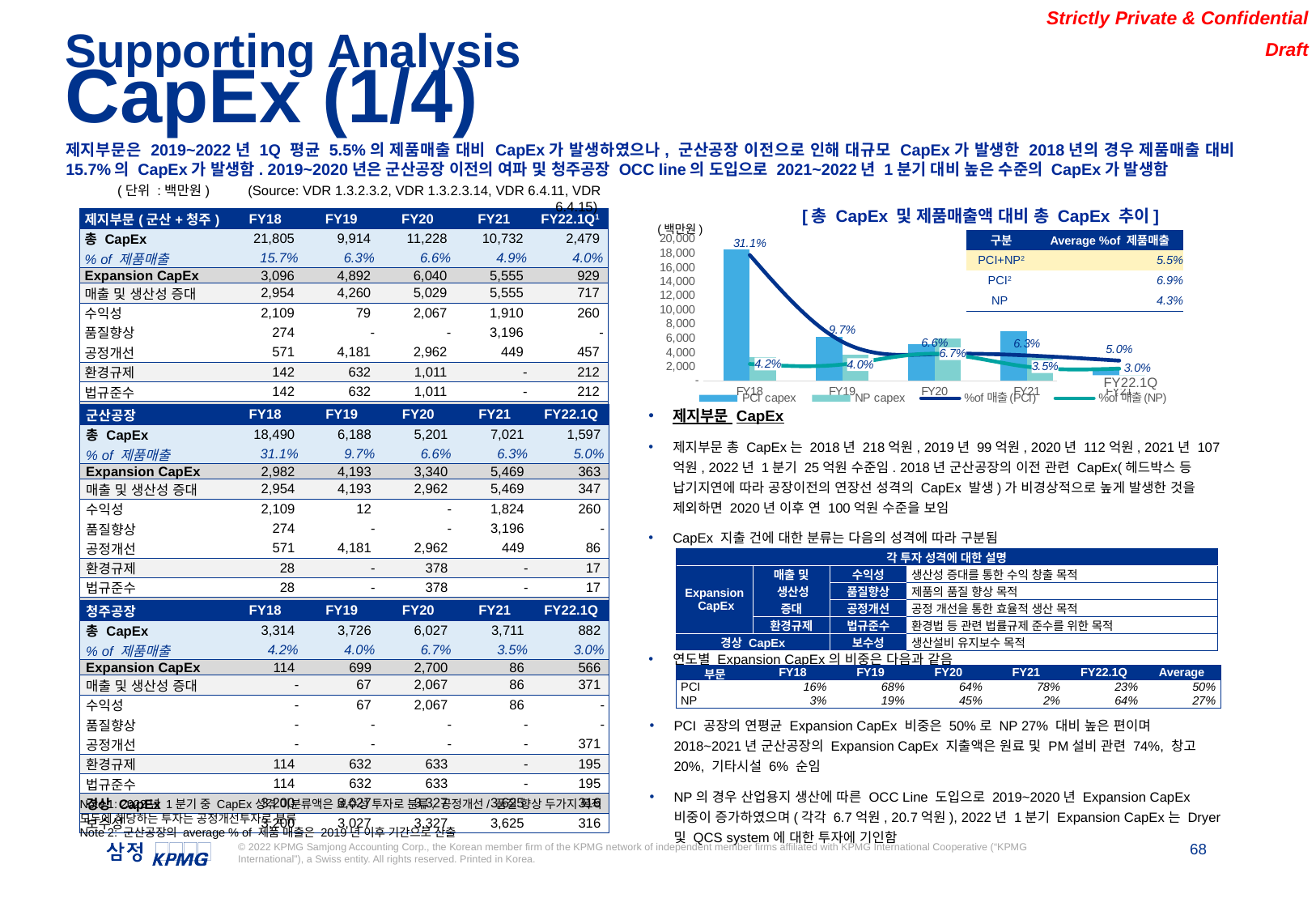

Supporting Analysis
CapEx (1/4)
제지부문은 2019~2022년 1Q 평균 5.5%의 제품매출 대비 CapEx가 발생하였으나, 군산공장 이전으로 인해 대규모 CapEx가 발생한 2018년의 경우 제품매출 대비 15.7%의 CapEx가 발생함. 2019~2020년은 군산공장 이전의 여파 및 청주공장 OCC line의 도입으로 2021~2022년 1분기 대비 높은 수준의 CapEx가 발생함
(단위 :백만원)          (Source: VDR 1.3.2.3.2, VDR 1.3.2.3.14, VDR 6.4.11, VDR 6.4.15)
[총 CapEx 및 제품매출액 대비 총 CapEx 추이]
| 제지부문(군산+청주) | FY18 | FY19 | FY20 | FY21 | FY22.1Q1 |
| --- | --- | --- | --- | --- | --- |
| 총 CapEx | 21,805 | 9,914 | 11,228 | 10,732 | 2,479 |
| % of 제품매출 | 15.7% | 6.3% | 6.6% | 4.9% | 4.0% |
| Expansion CapEx | 3,096 | 4,892 | 6,040 | 5,555 | 929 |
| 매출 및 생산성 증대 | 2,954 | 4,260 | 5,029 | 5,555 | 717 |
| 수익성 | 2,109 | 79 | 2,067 | 1,910 | 260 |
| 품질향상 | 274 | - | - | 3,196 | - |
| 공정개선 | 571 | 4,181 | 2,962 | 449 | 457 |
| 환경규제 | 142 | 632 | 1,011 | - | 212 |
| 법규준수 | 142 | 632 | 1,011 | - | 212 |
| 경상 CapEx | 18,708 | 5,021 | 5,188 | 5,178 | 1,550 |
| 보수성 | 18,708 | 5,021 | 5,188 | 5,178 | 1,550 |
(백만원)

### Chart

| Category | PCI capex | NP capex | %of매출(PCI)  | %of매출(NP)  |
|---|---|---|---|---|
| FY18 | 18490.331166 | 3314.497936 | 0.3106515432390275 | 0.04153334435612229 |
| FY19 | 6187.784916 | 3725.955678 | 0.0966538168339381 | 0.04026643494795031 |
| FY20 | 5201.17704 | 6027.099174 | 0.065927582552535 | 0.06686050518523341 |
| FY21 | 7021.343209 | 3711.108061 | 0.06275328310910115 | 0.034894272493822466 |
| FY21 | 1597.1 | 881.84831 | 0.04982039917976229 | 0.03019905194647777 |
| 구분 | Average %of 제품매출 |
| --- | --- |
| PCI+NP2 | 5.5% |
| PCI2 | 6.9% |
| NP | 4.3% |
FY22.1Q
제지부문 CapEx
제지부문 총 CapEx는 2018년 218억원, 2019년 99억원, 2020년 112억원, 2021년 107억원, 2022년 1분기 25억원 수준임. 2018년 군산공장의 이전 관련 CapEx(헤드박스 등 납기지연에 따라 공장이전의 연장선 성격의 CapEx 발생)가 비경상적으로 높게 발생한 것을 제외하면 2020년 이후 연 100억원 수준을 보임
CapEx 지출 건에 대한 분류는 다음의 성격에 따라 구분됨

연도별 Expansion CapEx의 비중은 다음과 같음

| 군산공장 | FY18 | FY19 | FY20 | FY21 | FY22.1Q |
| --- | --- | --- | --- | --- | --- |
| 총 CapEx | 18,490 | 6,188 | 5,201 | 7,021 | 1,597 |
| % of 제품매출 | 31.1% | 9.7% | 6.6% | 6.3% | 5.0% |
| Expansion CapEx | 2,982 | 4,193 | 3,340 | 5,469 | 363 |
| 매출 및 생산성 증대 | 2,954 | 4,193 | 2,962 | 5,469 | 347 |
| 수익성 | 2,109 | 12 | - | 1,824 | 260 |
| 품질향상 | 274 | - | - | 3,196 | - |
| 공정개선 | 571 | 4,181 | 2,962 | 449 | 86 |
| 환경규제 | 28 | - | 378 | - | 17 |
| 법규준수 | 28 | - | 378 | - | 17 |
| 경상 CapEx | 15,508 | 1,994 | 1,861 | 1,552 | 1,234 |
| 보수성 | 15,508 | 1,994 | 1,861 | 1,552 | 1,234 |
| 각 투자 성격에 대한 설명 |  |  |  |
| --- | --- | --- | --- |
| Expansion CapEx | 매출 및 생산성 증대 | 수익성 | 생산성 증대를 통한 수익 창출 목적 |
|  |  | 품질향상 | 제품의 품질 향상 목적 |
|  |  | 공정개선 | 공정 개선을 통한 효율적 생산 목적 |
|  | 환경규제 | 법규준수 | 환경법 등 관련 법률규제 준수를 위한 목적 |
| 경상 CapEx |  | 보수성 | 생산설비 유지보수 목적 |
| 청주공장 | FY18 | FY19 | FY20 | FY21 | FY22.1Q |
| --- | --- | --- | --- | --- | --- |
| 총 CapEx | 3,314 | 3,726 | 6,027 | 3,711 | 882 |
| % of 제품매출 | 4.2% | 4.0% | 6.7% | 3.5% | 3.0% |
| Expansion CapEx | 114 | 699 | 2,700 | 86 | 566 |
| 매출 및 생산성 증대 | - | 67 | 2,067 | 86 | 371 |
| 수익성 | - | 67 | 2,067 | 86 | - |
| 품질향상 | - | - | - | - | - |
| 공정개선 | - | - | - | - | 371 |
| 환경규제 | 114 | 632 | 633 | - | 195 |
| 법규준수 | 114 | 632 | 633 | - | 195 |
| 경상 CapEx | 3,200 | 3,027 | 3,327 | 3,625 | 316 |
| 보수성 | 3,200 | 3,027 | 3,327 | 3,625 | 316 |
| 부문 | FY18 | FY19 | FY20 | FY21 | FY22.1Q | Average |
| --- | --- | --- | --- | --- | --- | --- |
| PCI | 16% | 68% | 64% | 78% | 23% | 50% |
| NP | 3% | 19% | 45% | 2% | 64% | 27% |
PCI 공장의 연평균 Expansion CapEx 비중은 50%로 NP 27% 대비 높은 편이며 2018~2021년 군산공장의 Expansion CapEx 지출액은 원료 및 PM설비 관련 74%, 창고 20%, 기타시설 6% 순임
NP의 경우 산업용지 생산에 따른 OCC Line 도입으로 2019~2020년 Expansion CapEx 비중이 증가하였으며(각각 6.7억원, 20.7억원), 2022년 1분기 Expansion CapEx는 Dryer 및 QCS system에 대한 투자에 기인함
Note 1: 2022년 1분기 중 CapEx성격 미분류액은 보수성 투자로 분류, 공정개선/ 품질 향상 두가지 목적 모두에 해당하는 투자는 공정개선투자로 분류
Note 2: 군산공장의 average % of 제품 매출은 2019년 이후 기간으로 산출